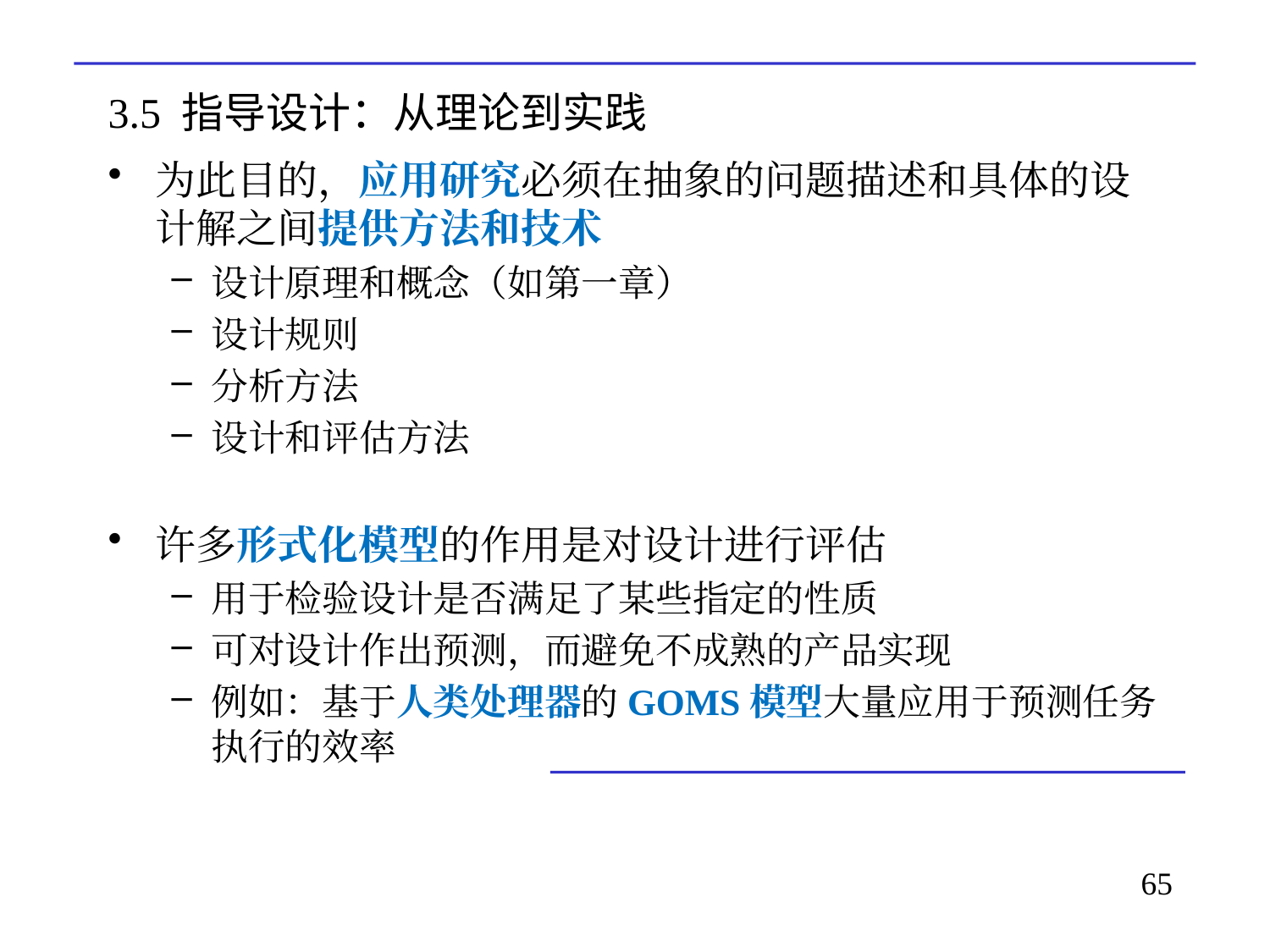

# 3.5 指导设计：从理论到实践
为此目的，应用研究必须在抽象的问题描述和具体的设计解之间提供方法和技术
设计原理和概念（如第一章）
设计规则
分析方法
设计和评估方法

许多形式化模型的作用是对设计进行评估
用于检验设计是否满足了某些指定的性质
可对设计作出预测，而避免不成熟的产品实现
例如：基于人类处理器的GOMS模型大量应用于预测任务执行的效率
65